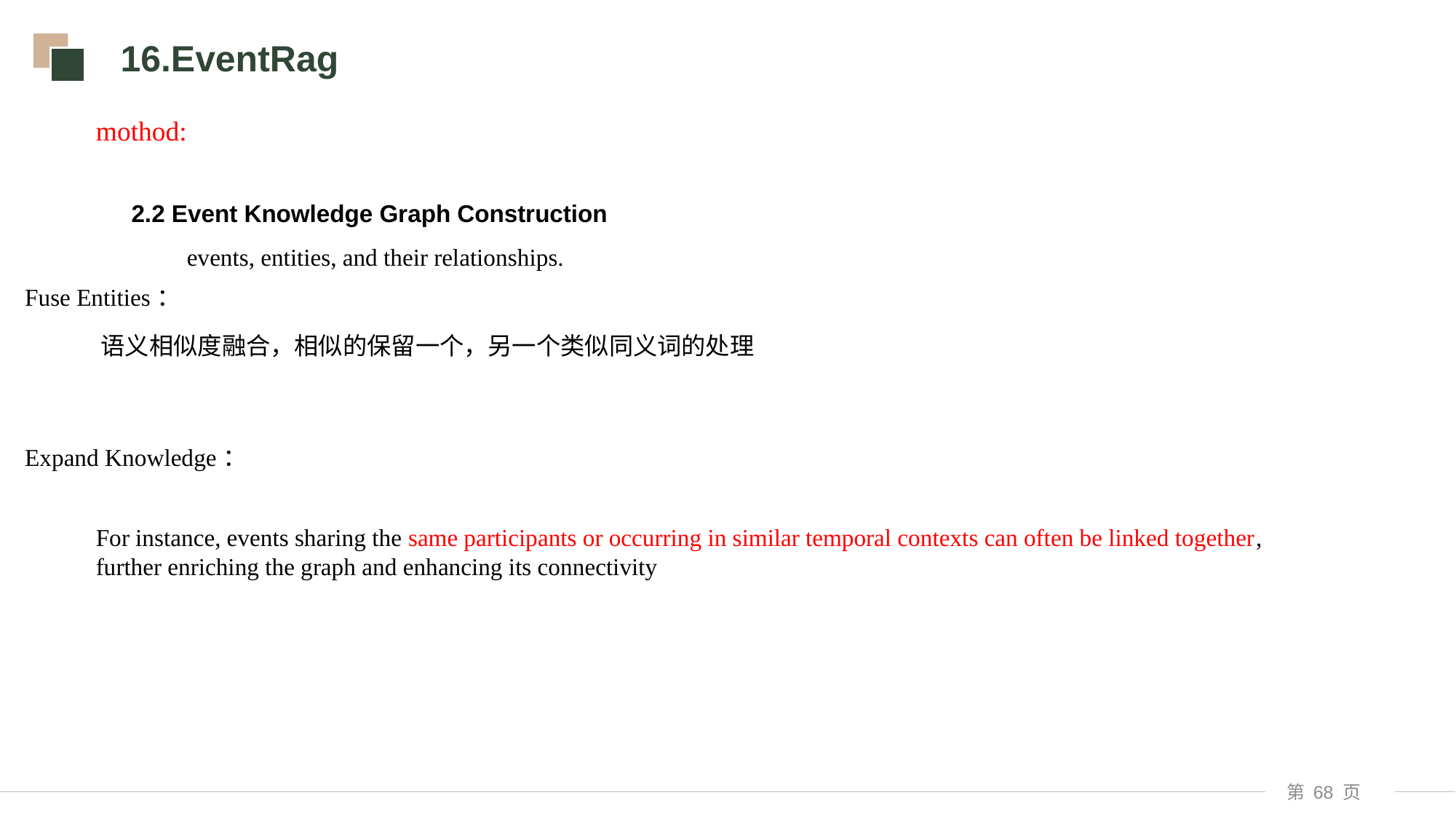

16.EventRag

mothod:
 2.2 Event Knowledge Graph Construction
events, entities, and their relationships.
Fuse Entities：
语义相似度融合，相似的保留一个，另一个类似同义词的处理

Expand Knowledge：
For instance, events sharing the same participants or occurring in similar temporal contexts can often be linked together, further enriching the graph and enhancing its connectivity
第 68 页